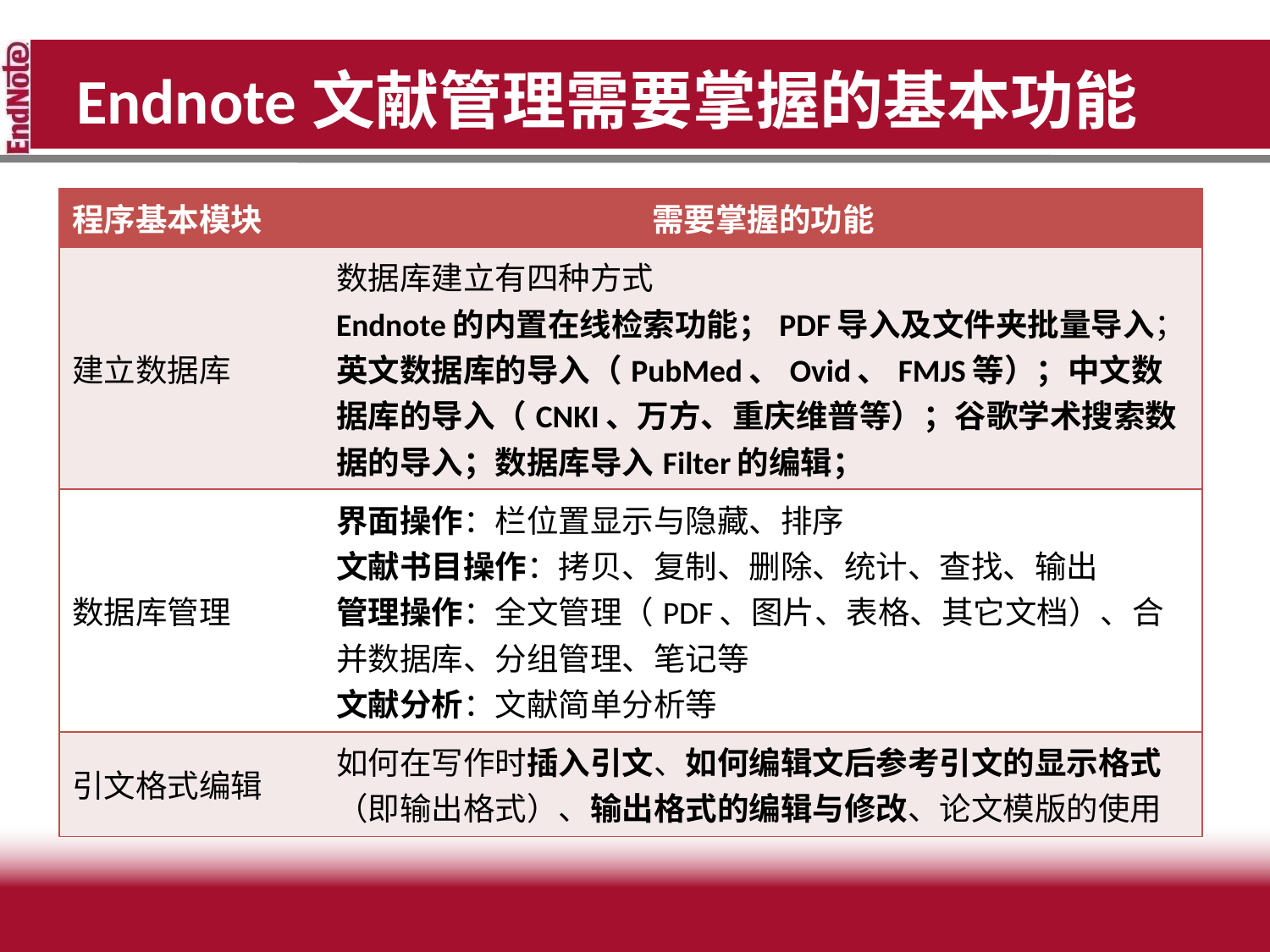

# Endnote文献管理需要掌握的基本功能
| 程序基本模块 | 需要掌握的功能 |
| --- | --- |
| 建立数据库 | 数据库建立有四种方式 Endnote的内置在线检索功能；PDF导入及文件夹批量导入；英文数据库的导入（PubMed、Ovid、FMJS等）；中文数据库的导入（CNKI、万方、重庆维普等）；谷歌学术搜索数据的导入；数据库导入Filter的编辑； |
| 数据库管理 | 界面操作：栏位置显示与隐藏、排序 文献书目操作：拷贝、复制、删除、统计、查找、输出 管理操作：全文管理（PDF、图片、表格、其它文档）、合并数据库、分组管理、笔记等 文献分析：文献简单分析等 |
| 引文格式编辑 | 如何在写作时插入引文、如何编辑文后参考引文的显示格式（即输出格式）、输出格式的编辑与修改、论文模版的使用 |